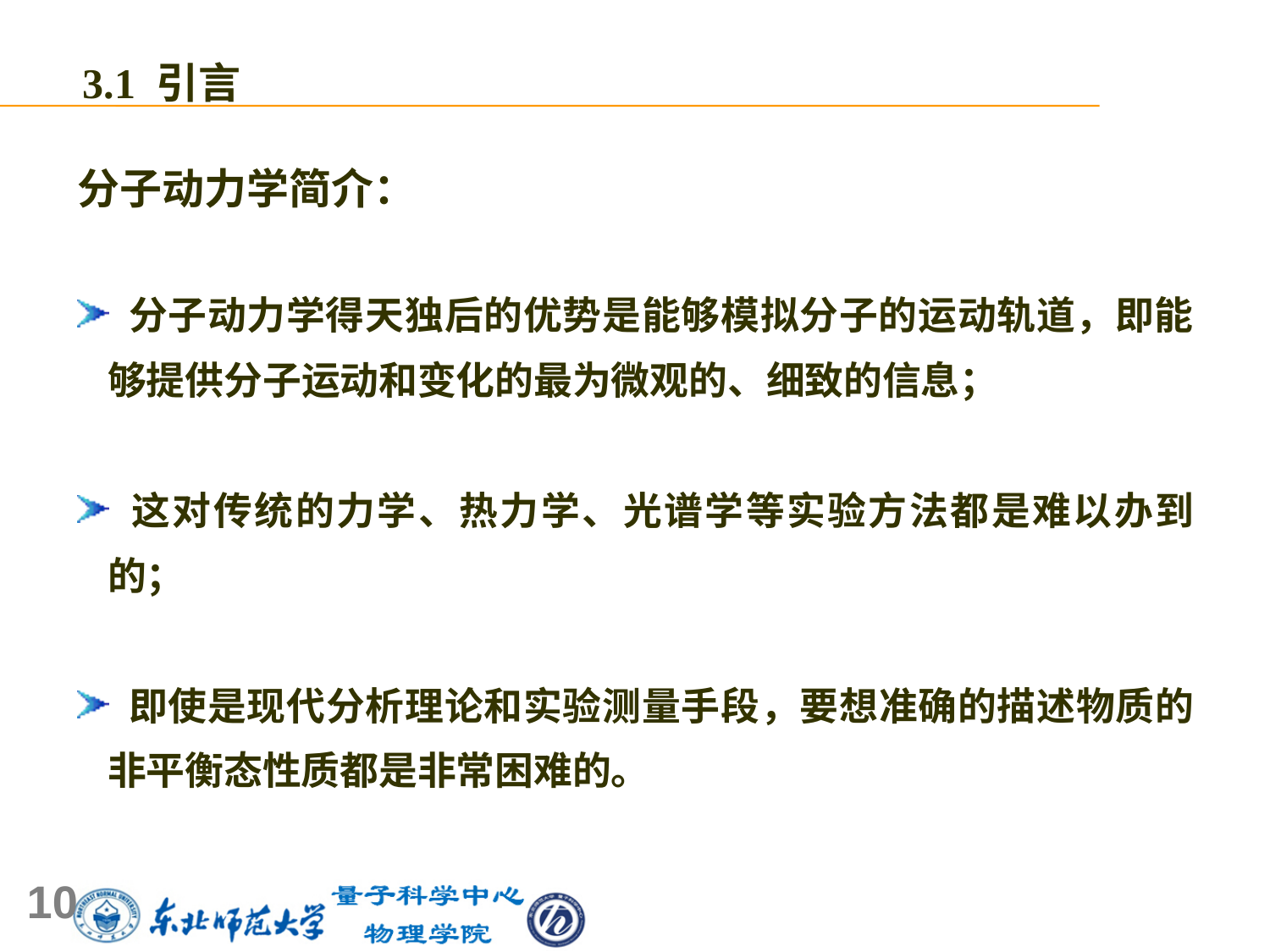

3.1 引言

分子动力学简介：

 分子动力学得天独后的优势是能够模拟分子的运动轨道，即能够提供分子运动和变化的最为微观的、细致的信息；

 这对传统的力学、热力学、光谱学等实验方法都是难以办到的；

 即使是现代分析理论和实验测量手段，要想准确的描述物质的非平衡态性质都是非常困难的。
10